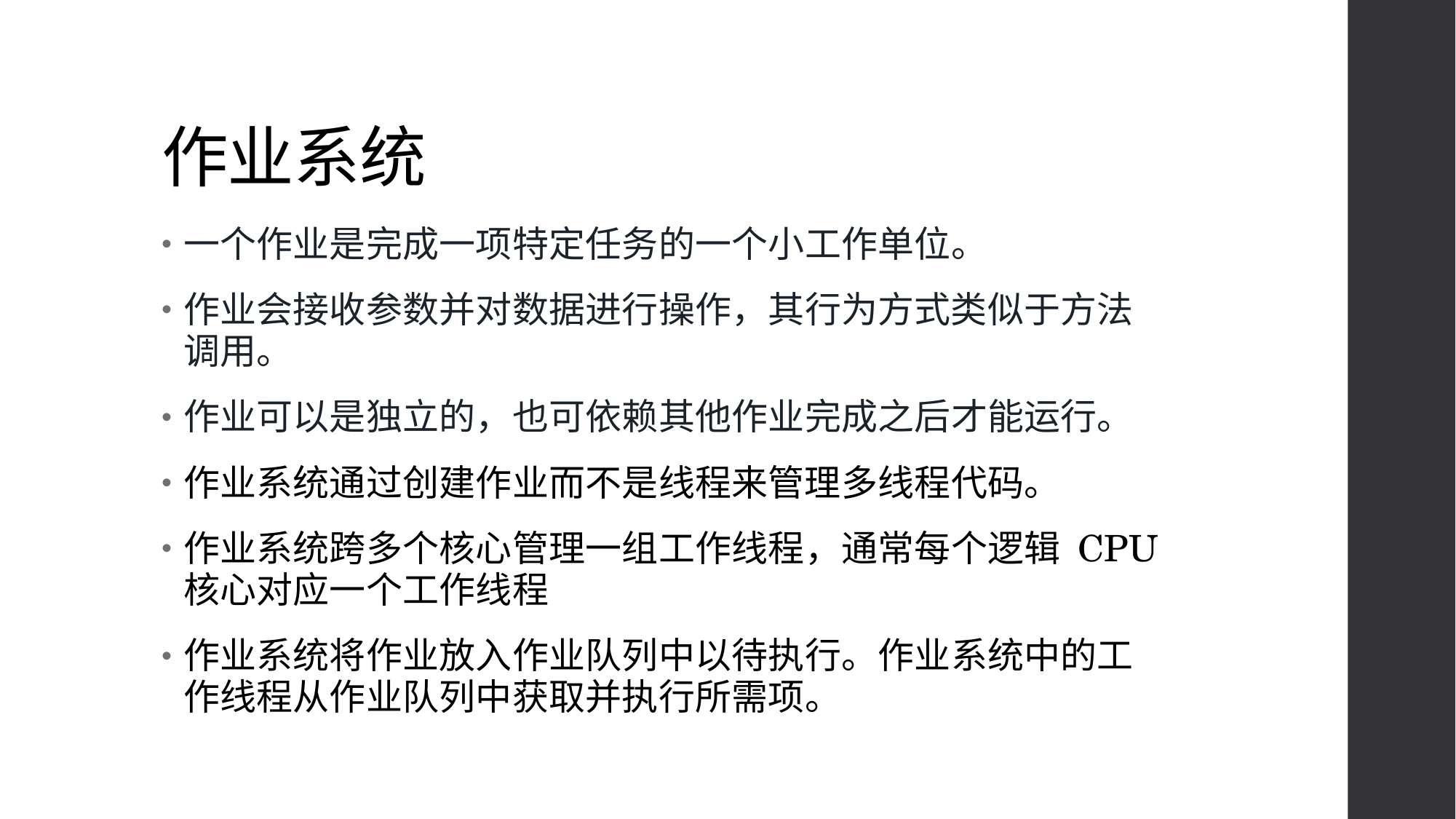

# 作业系统
一个作业是完成一项特定任务的一个小工作单位。
作业会接收参数并对数据进行操作，其行为方式类似于方法调用。
作业可以是独立的，也可依赖其他作业完成之后才能运行。
作业系统通过创建作业而不是线程来管理多线程代码。
作业系统跨多个核心管理一组工作线程，通常每个逻辑 CPU 核心对应一个工作线程
作业系统将作业放入作业队列中以待执行。作业系统中的工作线程从作业队列中获取并执行所需项。